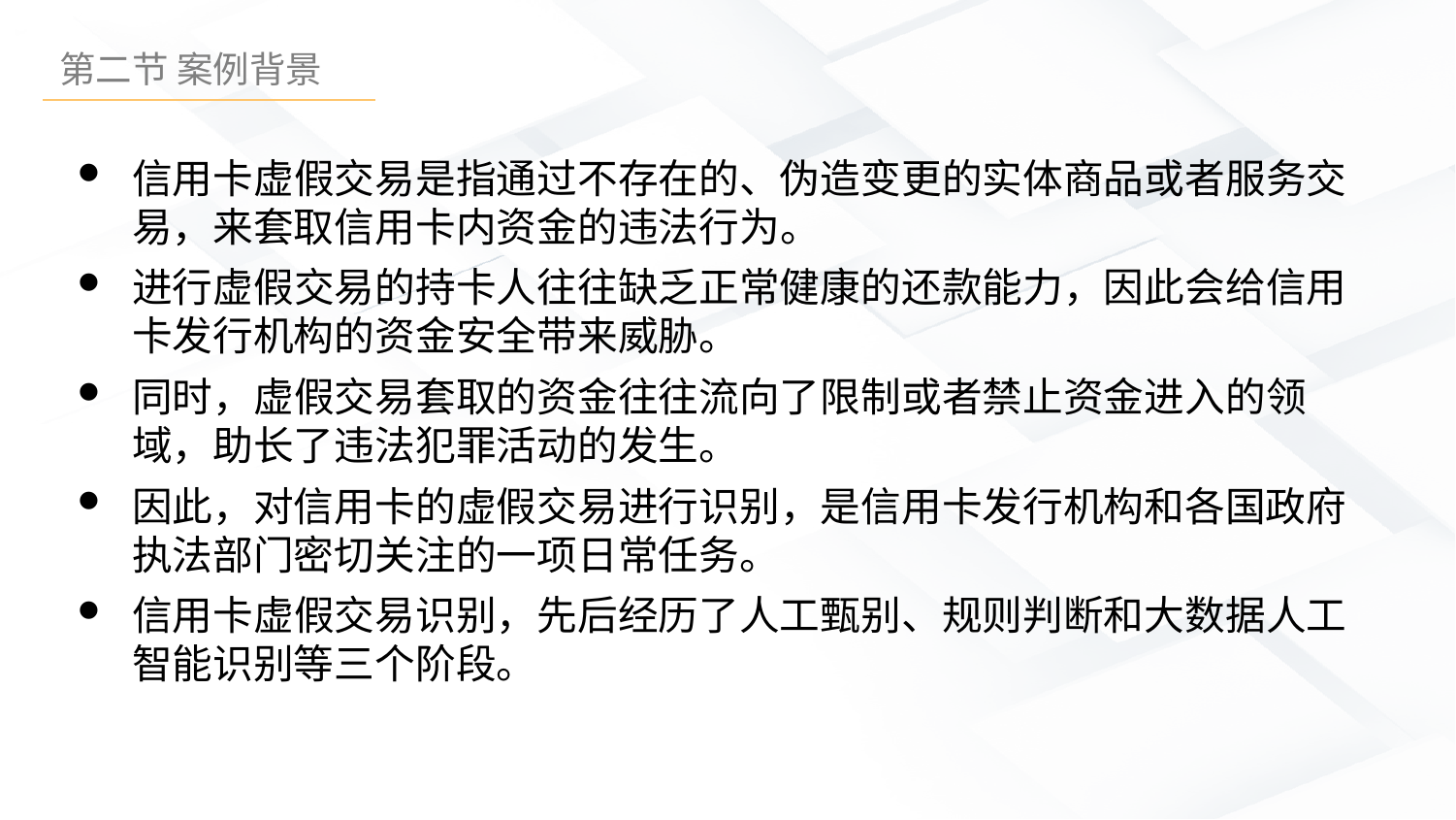

信用卡虚假交易是指通过不存在的、伪造变更的实体商品或者服务交易，来套取信用卡内资金的违法行为。
进行虚假交易的持卡人往往缺乏正常健康的还款能力，因此会给信用卡发行机构的资金安全带来威胁。
同时，虚假交易套取的资金往往流向了限制或者禁止资金进入的领域，助长了违法犯罪活动的发生。
因此，对信用卡的虚假交易进行识别，是信用卡发行机构和各国政府执法部门密切关注的一项日常任务。
信用卡虚假交易识别，先后经历了人工甄别、规则判断和大数据人工智能识别等三个阶段。